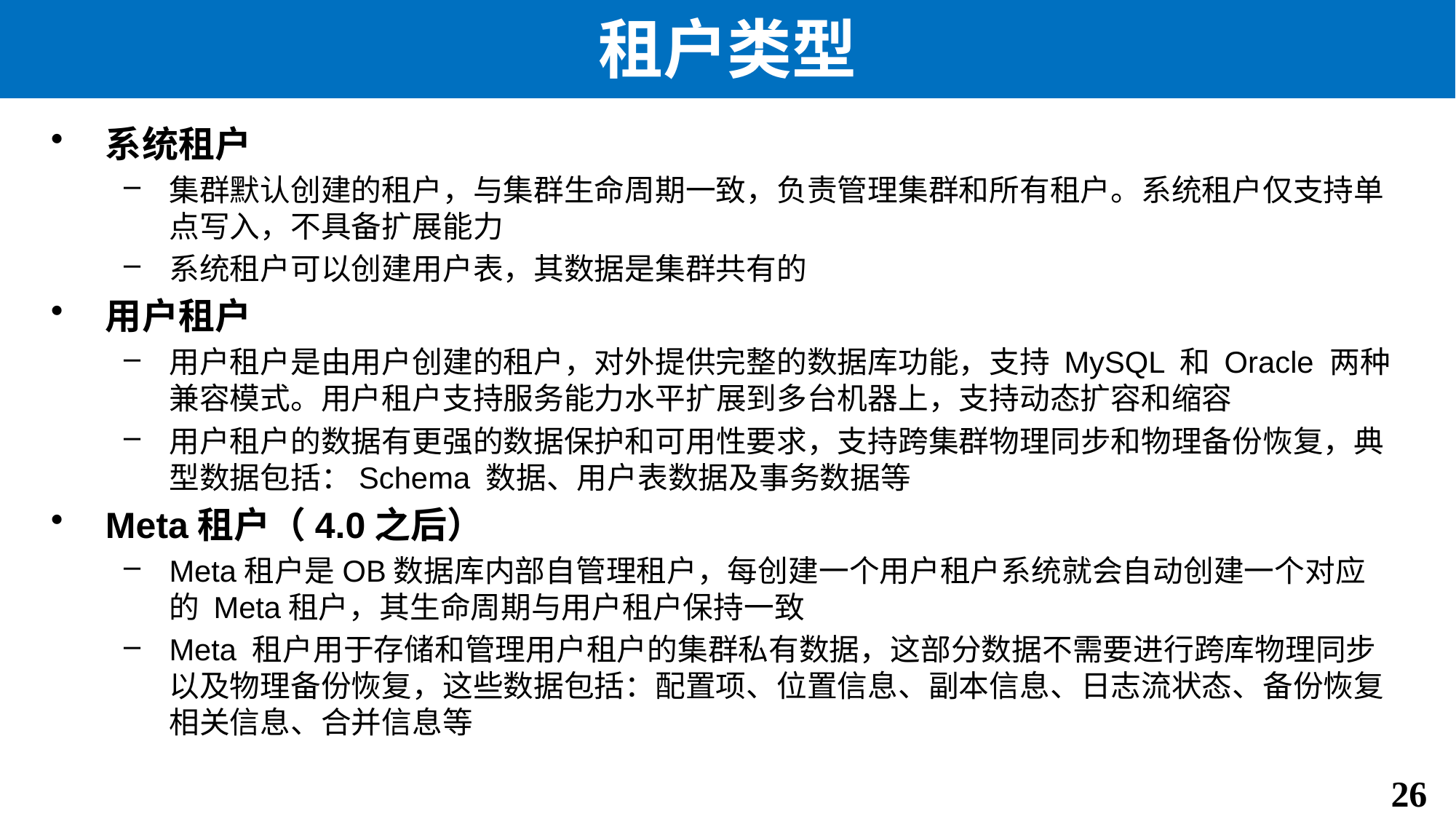

# 租户类型
系统租户
集群默认创建的租户，与集群生命周期一致，负责管理集群和所有租户。系统租户仅支持单点写入，不具备扩展能力
系统租户可以创建用户表，其数据是集群共有的
用户租户
用户租户是由用户创建的租户，对外提供完整的数据库功能，支持 MySQL 和 Oracle 两种兼容模式。用户租户支持服务能力水平扩展到多台机器上，支持动态扩容和缩容
用户租户的数据有更强的数据保护和可用性要求，支持跨集群物理同步和物理备份恢复，典型数据包括：Schema 数据、用户表数据及事务数据等
Meta租户（4.0之后）
Meta租户是OB数据库内部自管理租户，每创建一个用户租户系统就会自动创建一个对应的 Meta租户，其生命周期与用户租户保持一致
Meta 租户用于存储和管理用户租户的集群私有数据，这部分数据不需要进行跨库物理同步以及物理备份恢复，这些数据包括：配置项、位置信息、副本信息、日志流状态、备份恢复相关信息、合并信息等